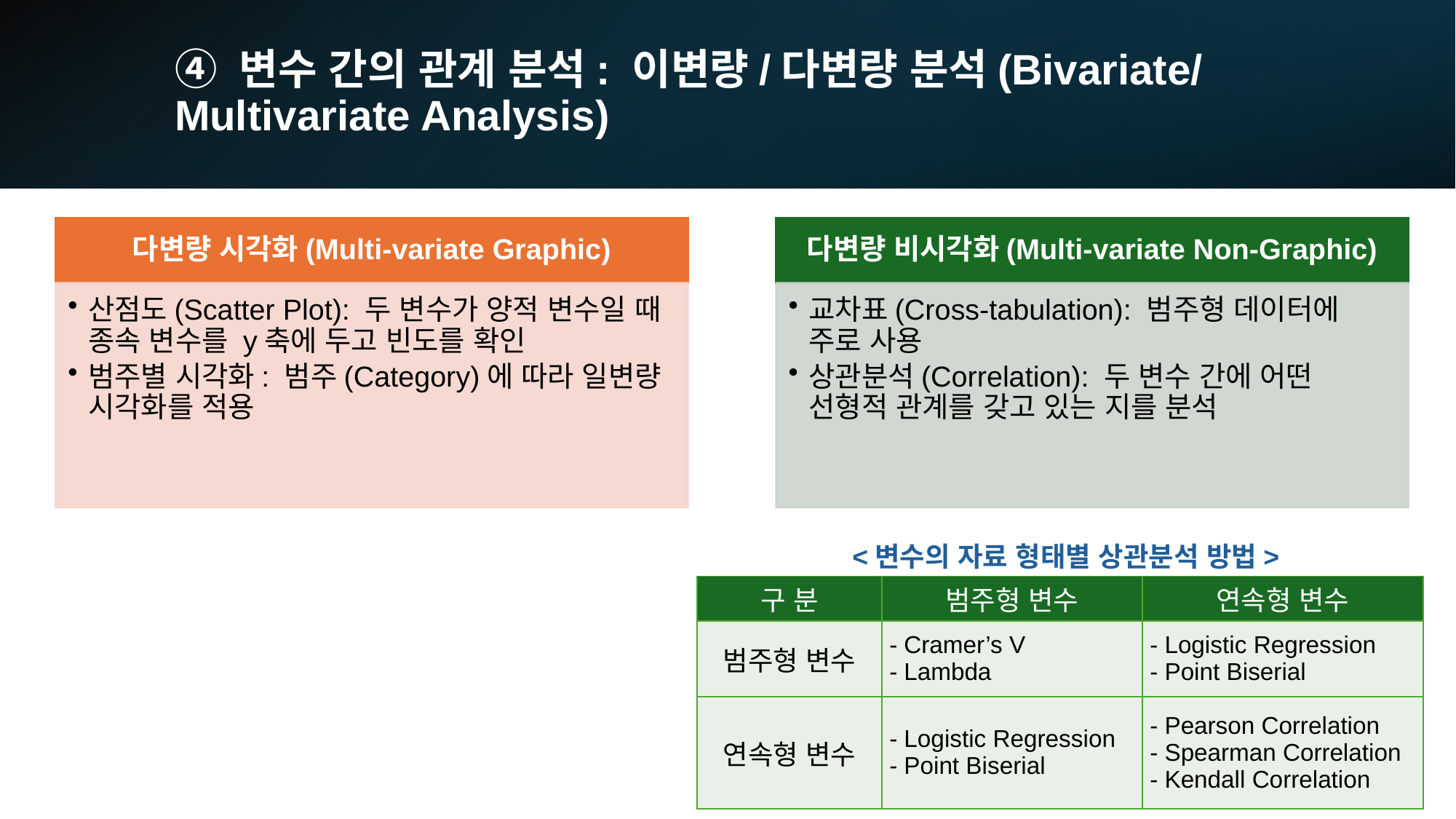

# ④ 변수 간의 관계 분석: 이변량/다변량 분석(Bivariate/Multivariate Analysis)
다변량 시각화(Multi-variate Graphic)
산점도(Scatter Plot): 두 변수가 양적 변수일 때 종속 변수를 y축에 두고 빈도를 확인
범주별 시각화: 범주(Category)에 따라 일변량 시각화를 적용
다변량 비시각화(Multi-variate Non-Graphic)
교차표(Cross-tabulation): 범주형 데이터에 주로 사용
상관분석(Correlation): 두 변수 간에 어떤 선형적 관계를 갖고 있는 지를 분석
<변수의 자료 형태별 상관분석 방법>
| 구 분 | 범주형 변수 | 연속형 변수 |
| --- | --- | --- |
| 범주형 변수 | - Cramer’s V - Lambda | - Logistic Regression - Point Biserial |
| 연속형 변수 | - Logistic Regression - Point Biserial | - Pearson Correlation - Spearman Correlation - Kendall Correlation |